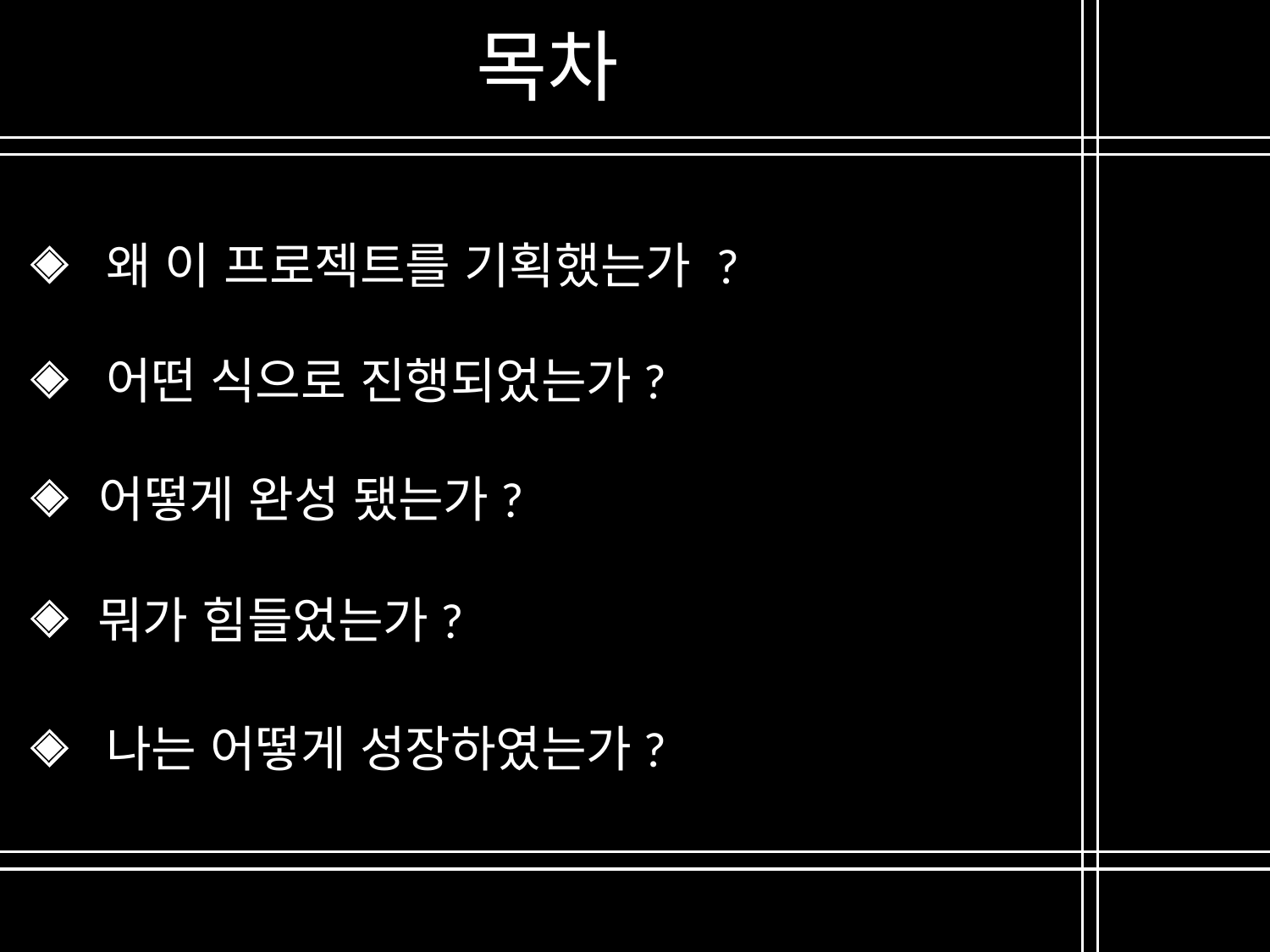

# 목차
왜 이 프로젝트를 기획했는가 ?

어떤 식으로 진행되었는가?

어떻게 완성 됐는가?

뭐가 힘들었는가?

나는 어떻게 성장하였는가?